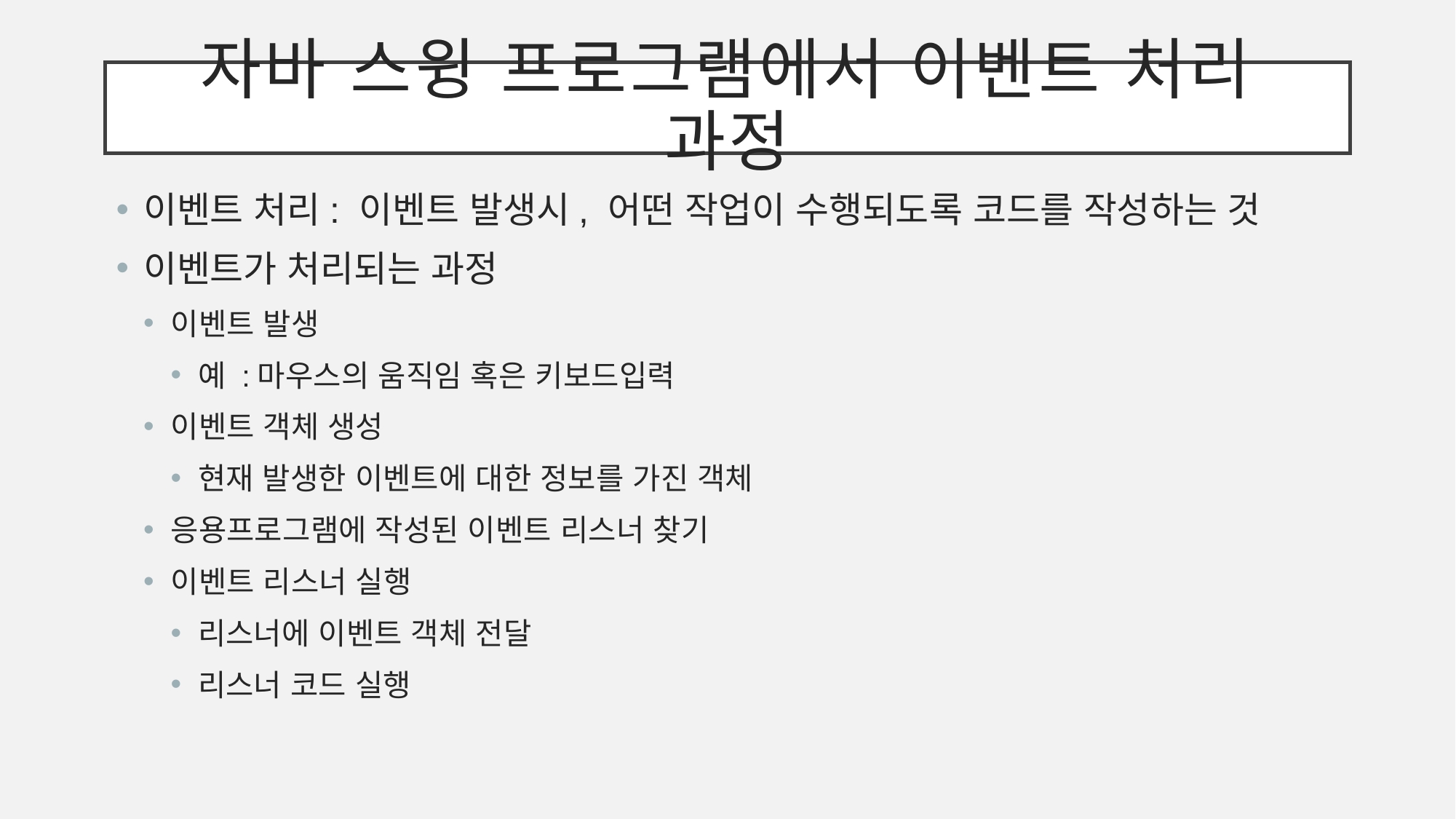

# 자바 스윙 프로그램에서 이벤트 처리 과정
이벤트 처리: 이벤트 발생시, 어떤 작업이 수행되도록 코드를 작성하는 것
이벤트가 처리되는 과정
이벤트 발생
예 :마우스의 움직임 혹은 키보드입력
이벤트 객체 생성
현재 발생한 이벤트에 대한 정보를 가진 객체
응용프로그램에 작성된 이벤트 리스너 찾기
이벤트 리스너 실행
리스너에 이벤트 객체 전달
리스너 코드 실행